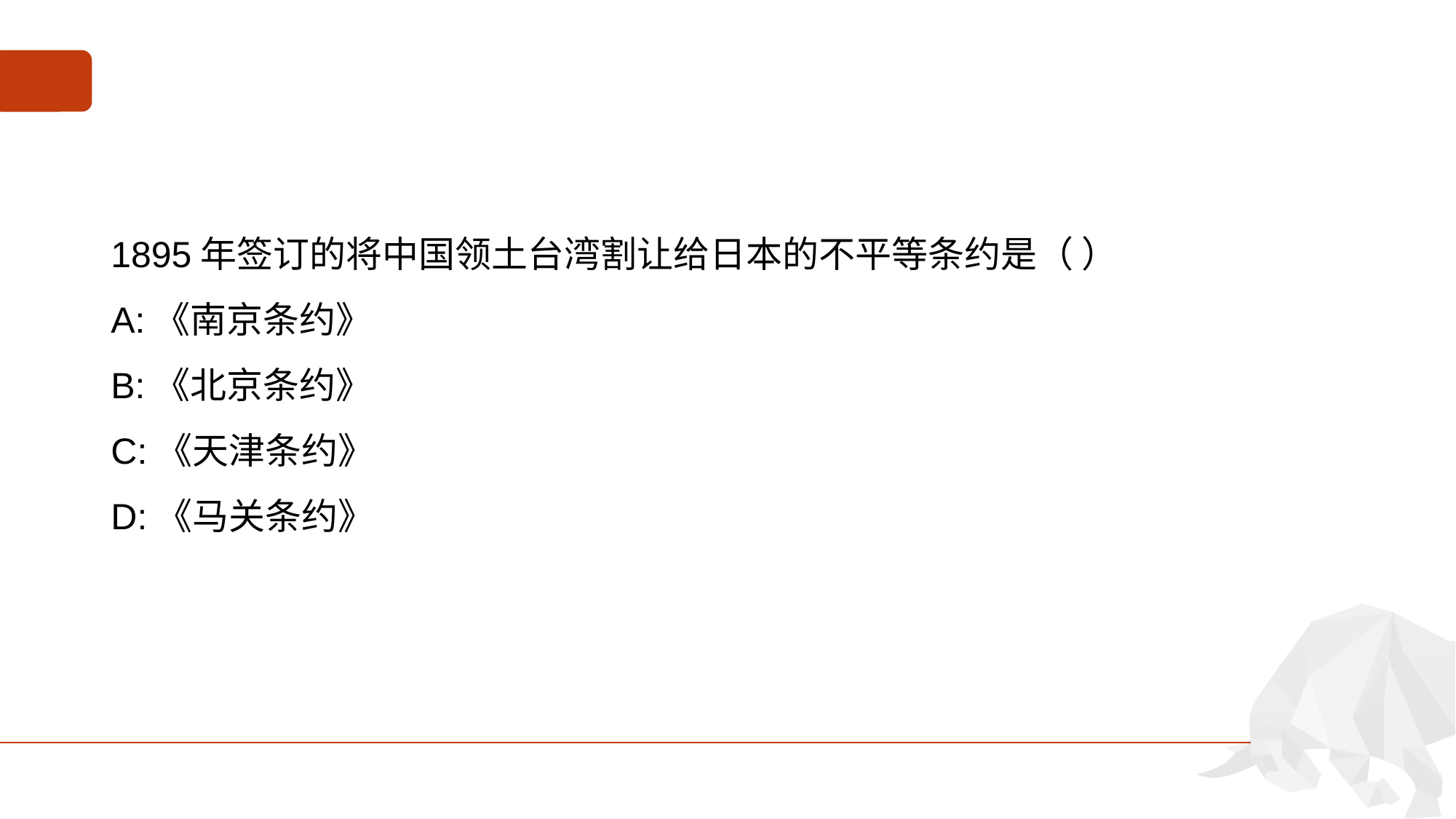

#
1895年签订的将中国领土台湾割让给日本的不平等条约是（ ）
A:《南京条约》
B:《北京条约》
C:《天津条约》
D:《马关条约》